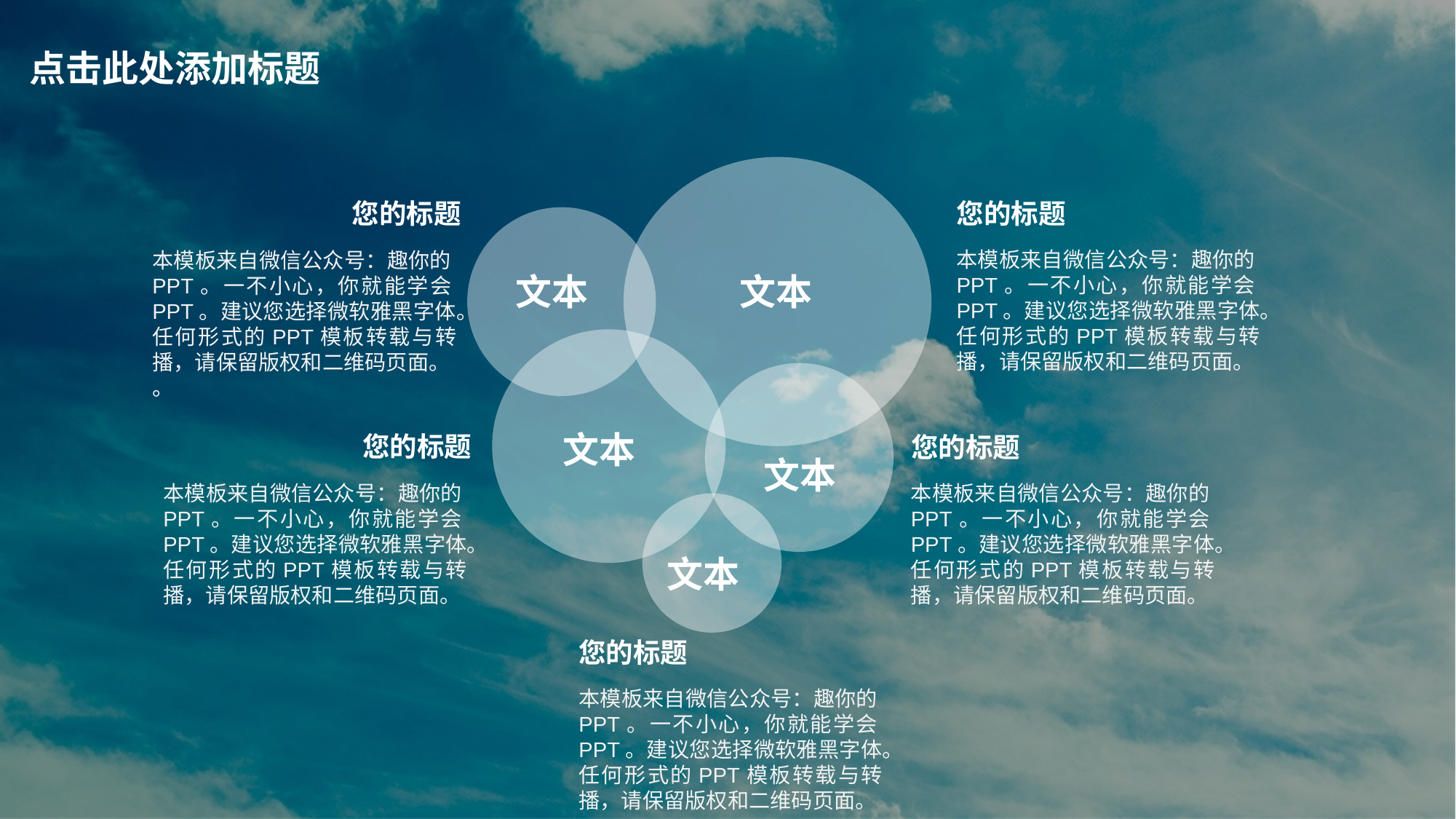

点击此处添加标题

您的标题
您的标题

本模板来自微信公众号：趣你的PPT。一不小心，你就能学会PPT。建议您选择微软雅黑字体。任何形式的PPT模板转载与转播，请保留版权和二维码页面。
本模板来自微信公众号：趣你的PPT。一不小心，你就能学会PPT。建议您选择微软雅黑字体。任何形式的PPT模板转载与转播，请保留版权和二维码页面。
。
文本
文本

文本
您的标题
您的标题
文本
本模板来自微信公众号：趣你的PPT。一不小心，你就能学会PPT。建议您选择微软雅黑字体。任何形式的PPT模板转载与转播，请保留版权和二维码页面。
本模板来自微信公众号：趣你的PPT。一不小心，你就能学会PPT。建议您选择微软雅黑字体。任何形式的PPT模板转载与转播，请保留版权和二维码页面。

文本
您的标题
本模板来自微信公众号：趣你的PPT。一不小心，你就能学会PPT。建议您选择微软雅黑字体。任何形式的PPT模板转载与转播，请保留版权和二维码页面。